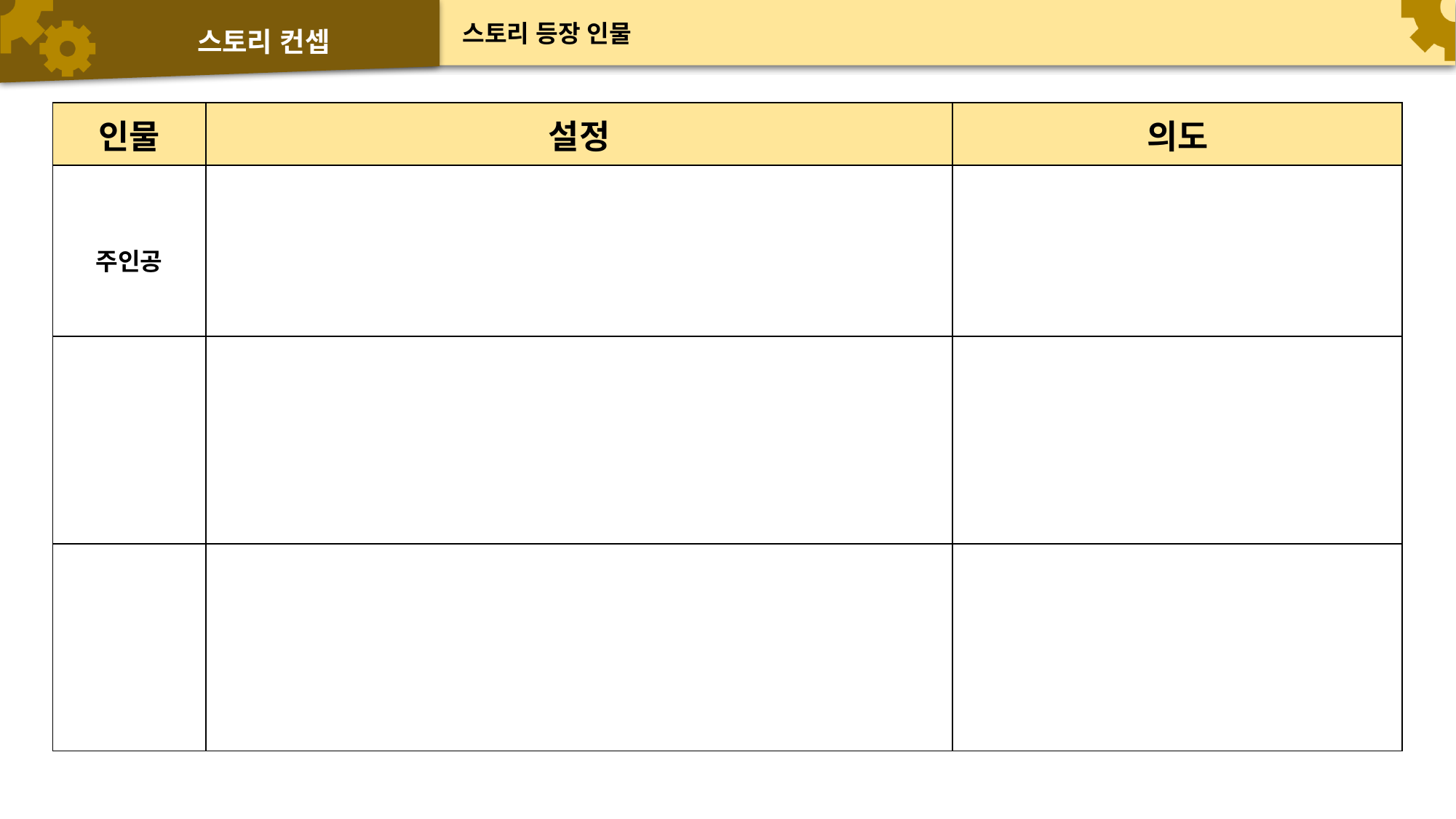

# 스토리 컨셉
스토리 등장 인물
| 인물 | 설정 | 의도 |
| --- | --- | --- |
| 주인공 |  |  |
|  |  |  |
|  |  |  |